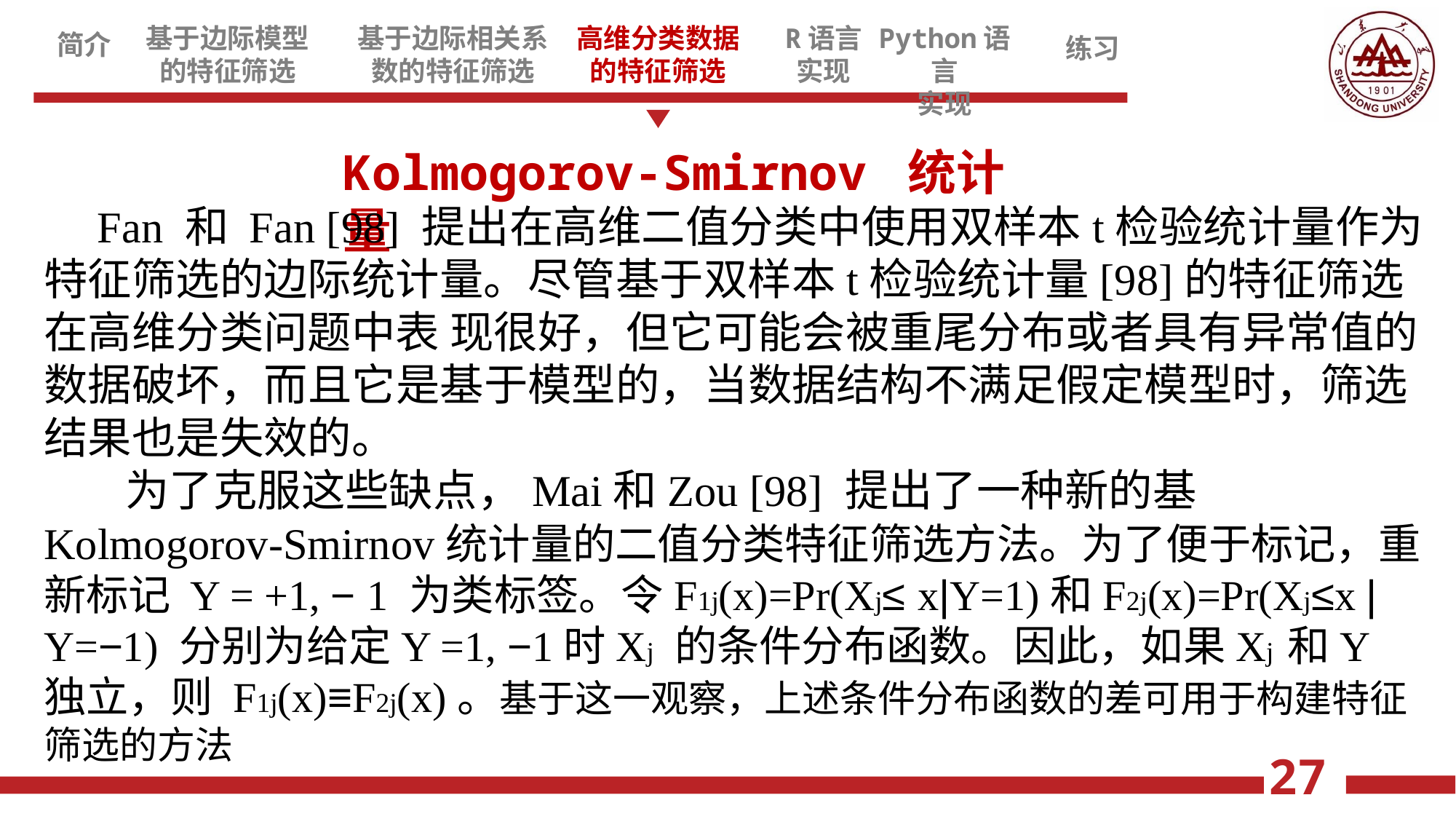

Kolmogorov-Smirnov 统计量
  Fan 和 Fan [98] 提出在高维二值分类中使用双样本t检验统计量作为特征筛选的边际统计量。尽管基于双样本t检验统计量[98]的特征筛选在高维分类问题中表 现很好，但它可能会被重尾分布或者具有异常值的数据破坏，而且它是基于模型的，当数据结构不满足假定模型时，筛选结果也是失效的。
    为了克服这些缺点，Mai和Zou [98] 提出了一种新的基Kolmogorov-Smirnov统计量的二值分类特征筛选方法。为了便于标记，重新标记 Y = +1, − 1 为类标签。令F1j(x)=Pr(Xj≤ x|Y=1)和F2j(x)=Pr(Xj≤x |Y=−1) 分别为给定Y =1, −1时Xj  的条件分布函数。因此，如果Xj 和Y 独立，则 F1j(x)≡F2j(x)。基于这一观察，上述条件分布函数的差可用于构建特征筛选的方法